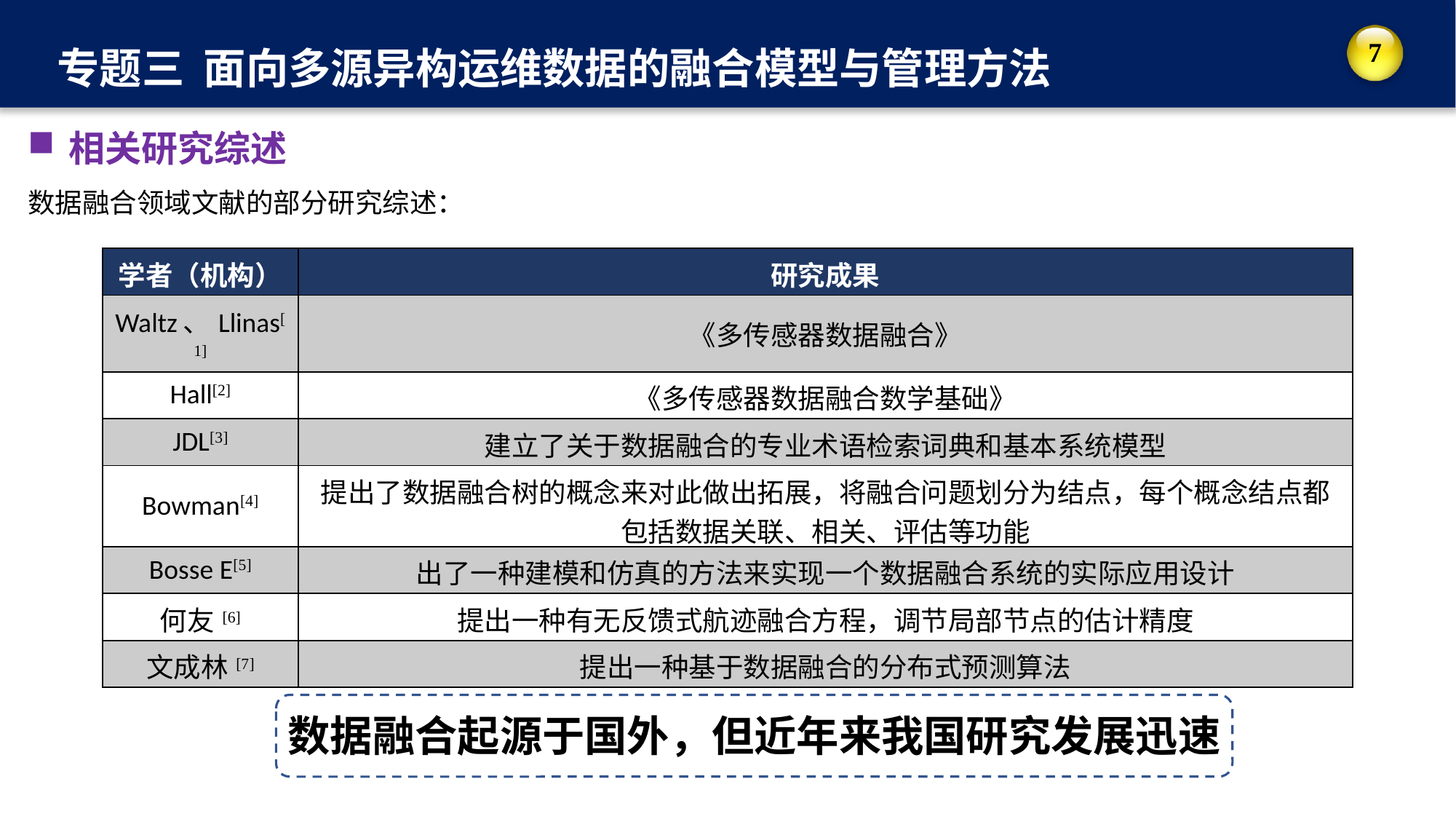

专题三  面向多源异构运维数据的融合模型与管理方法

相关研究综述
数据融合领域文献的部分研究综述：
| 学者（机构） | 研究成果 |
| --- | --- |
| Waltz、Llinas[1] | 《多传感器数据融合》 |
| Hall[2] | 《多传感器数据融合数学基础》 |
| JDL[3] | 建立了关于数据融合的专业术语检索词典和基本系统模型 |
| Bowman[4] | 提出了数据融合树的概念来对此做出拓展，将融合问题划分为结点，每个概念结点都包括数据关联、相关、评估等功能 |
| Bosse E[5] | 出了一种建模和仿真的方法来实现一个数据融合系统的实际应用设计 |
| 何友[6] | 提出一种有无反馈式航迹融合方程，调节局部节点的估计精度 |
| 文成林[7] | 提出一种基于数据融合的分布式预测算法 |

数据融合起源于国外，但近年来我国研究发展迅速